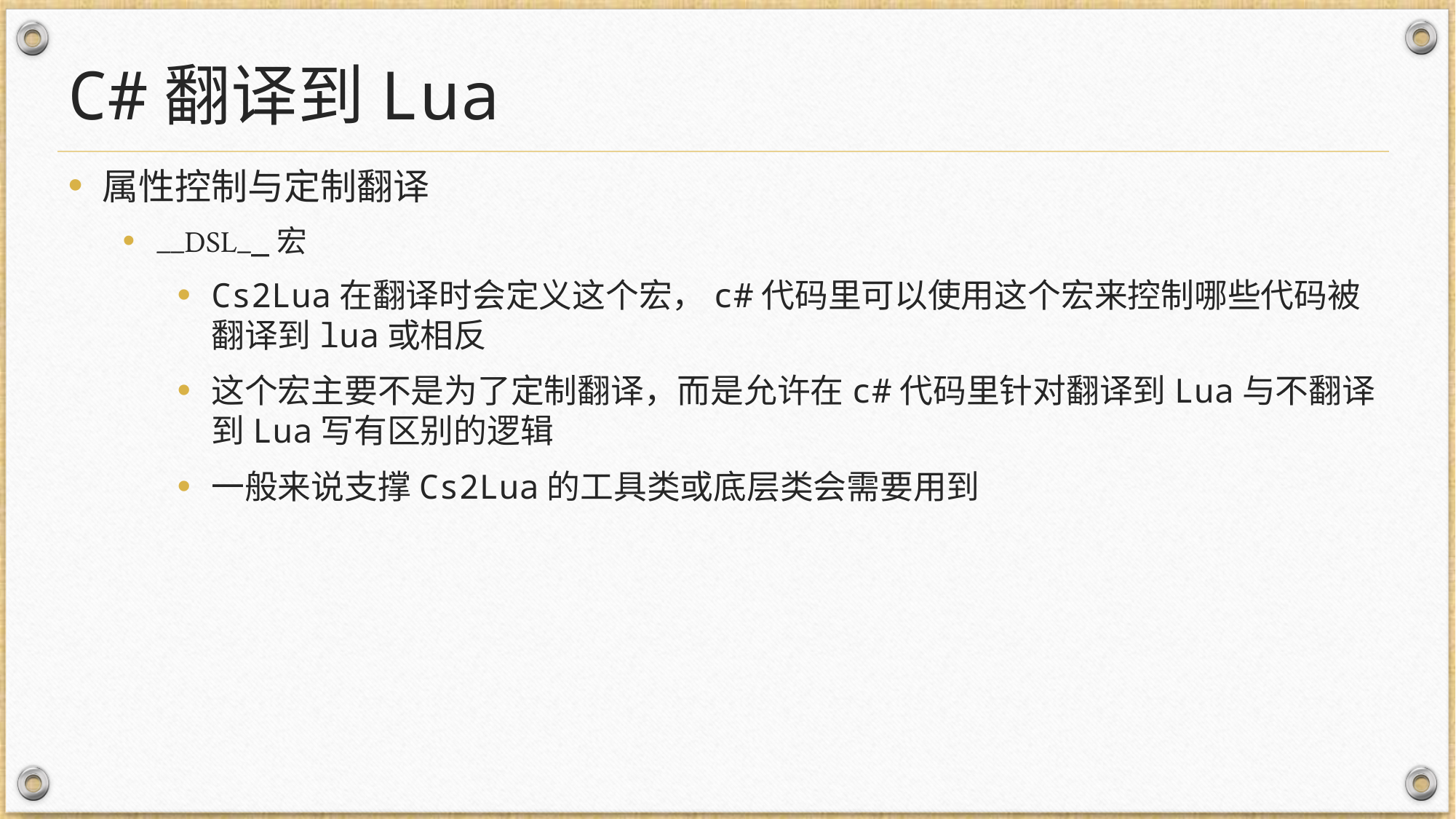

# C#翻译到Lua
属性控制与定制翻译
__DSL__宏
Cs2Lua在翻译时会定义这个宏，c#代码里可以使用这个宏来控制哪些代码被翻译到lua或相反
这个宏主要不是为了定制翻译，而是允许在c#代码里针对翻译到Lua与不翻译到Lua写有区别的逻辑
一般来说支撑Cs2Lua的工具类或底层类会需要用到